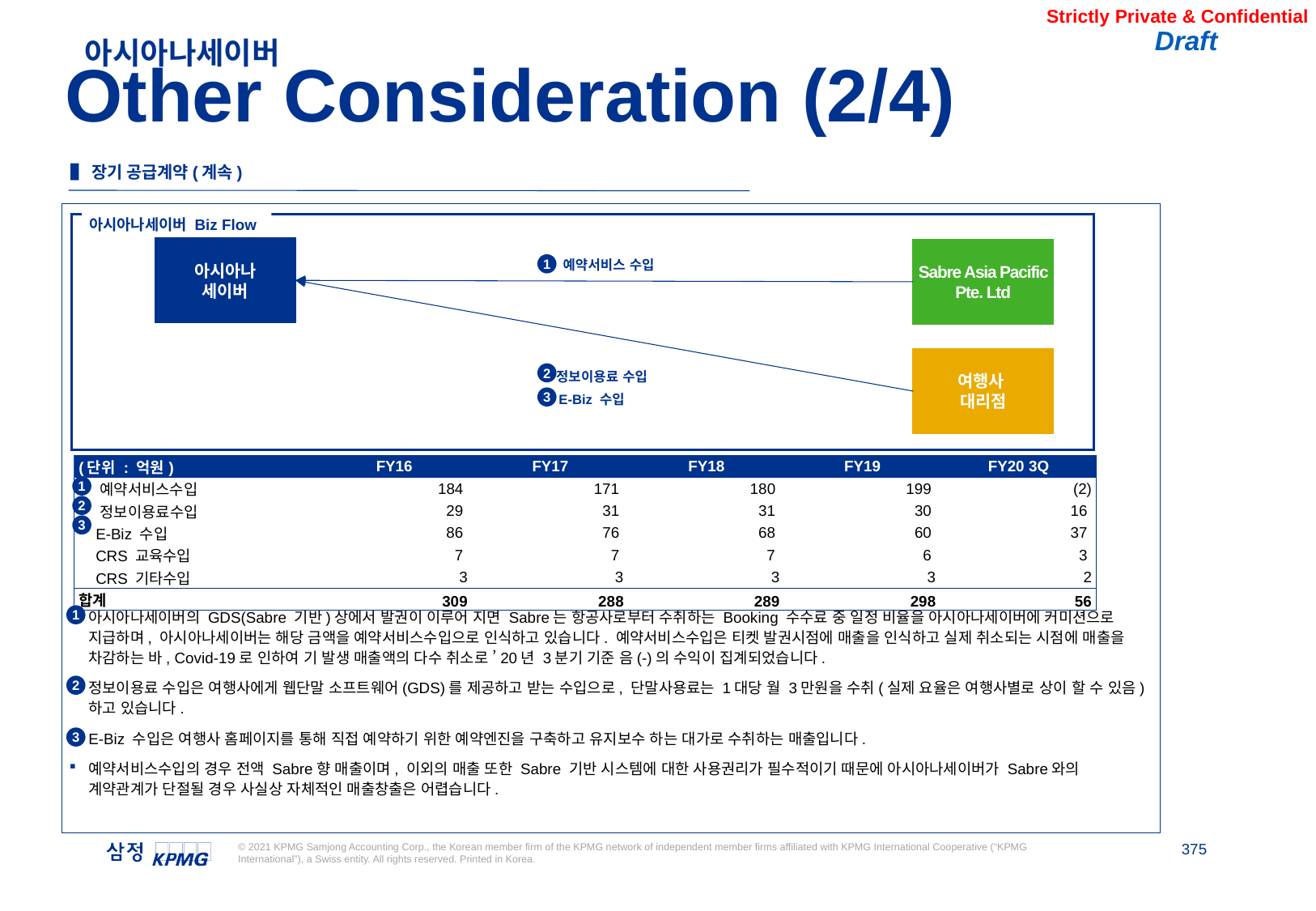

아시아나세이버
Other Consideration (2/4)
▌장기 공급계약(계속)

아시아나세이버의 GDS(Sabre 기반)상에서 발권이 이루어 지면 Sabre는 항공사로부터 수취하는 Booking 수수료 중 일정 비율을 아시아나세이버에 커미션으로 지급하며, 아시아나세이버는 해당 금액을 예약서비스수입으로 인식하고 있습니다. 예약서비스수입은 티켓 발권시점에 매출을 인식하고 실제 취소되는 시점에 매출을 차감하는 바, Covid-19로 인하여 기 발생 매출액의 다수 취소로 ’20년 3분기 기준 음(-)의 수익이 집계되었습니다.
정보이용료 수입은 여행사에게 웹단말 소프트웨어(GDS)를 제공하고 받는 수입으로, 단말사용료는 1대당 월 3만원을 수취(실제 요율은 여행사별로 상이 할 수 있음)하고 있습니다.
E-Biz 수입은 여행사 홈페이지를 통해 직접 예약하기 위한 예약엔진을 구축하고 유지보수 하는 대가로 수취하는 매출입니다.
예약서비스수입의 경우 전액 Sabre향 매출이며, 이외의 매출 또한 Sabre 기반 시스템에 대한 사용권리가 필수적이기 때문에 아시아나세이버가 Sabre와의 계약관계가 단절될 경우 사실상 자체적인 매출창출은 어렵습니다.

아시아나세이버 Biz Flow

아시아나
세이버
Sabre Asia Pacific Pte. Ltd
예약서비스 수입
여행사
대리점
정보이용료 수입
E-Biz 수입

1
2
3
| (단위 : 억원) | FY16 | FY17 | FY18 | FY19 | FY20 3Q |
| --- | --- | --- | --- | --- | --- |
| 예약서비스수입 | 184 | 171 | 180 | 199 | (2) |
| 정보이용료수입 | 29 | 31 | 31 | 30 | 16 |
| E-Biz 수입 | 86 | 76 | 68 | 60 | 37 |
| CRS 교육수입 | 7 | 7 | 7 | 6 | 3 |
| CRS 기타수입 | 3 | 3 | 3 | 3 | 2 |
| 합계 | 309 | 288 | 289 | 298 | 56 |
1
2
3
1
2
3